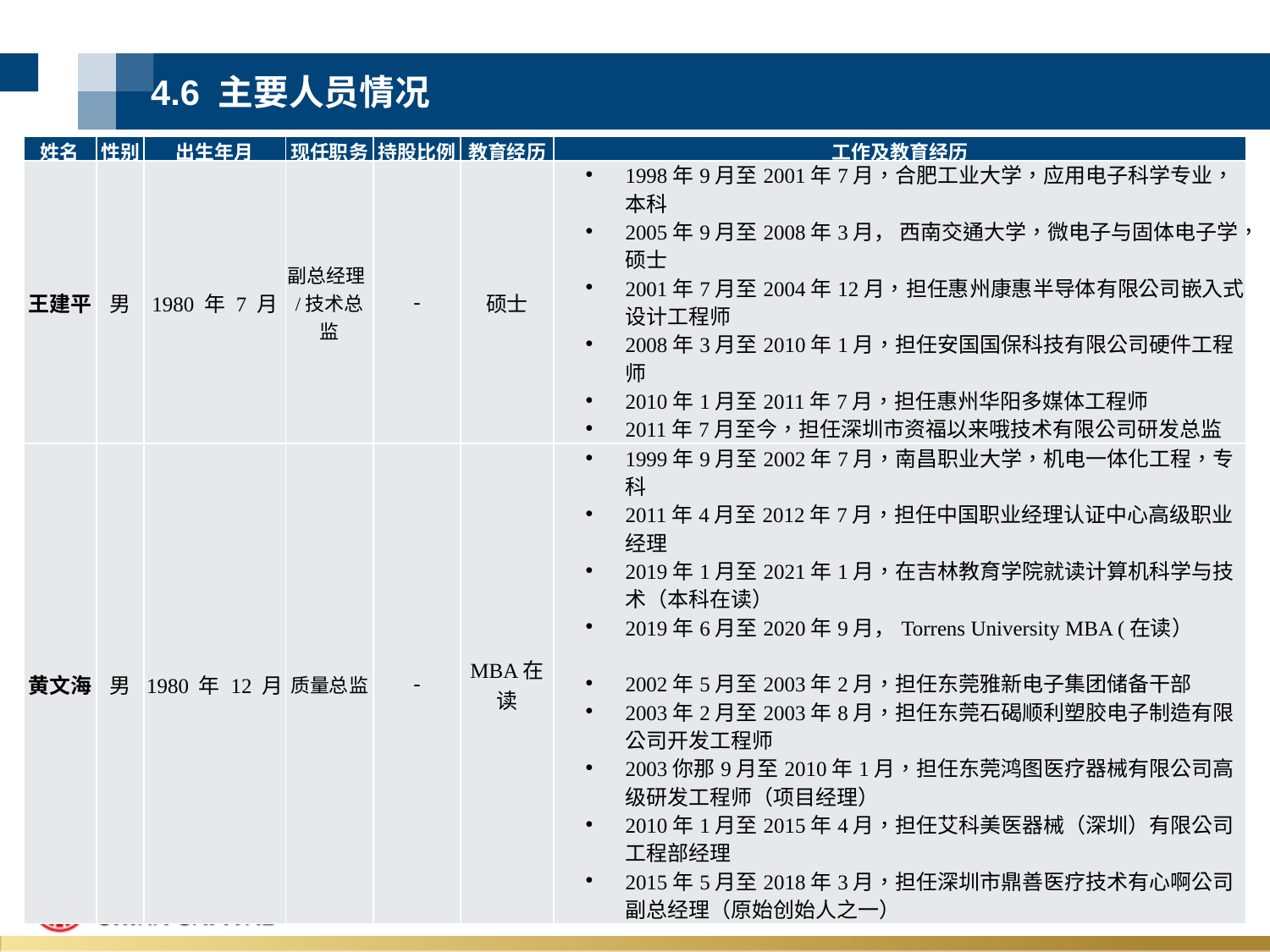

4.6 主要人员情况
| 姓名 | 性别 | 出生年月 | 现任职务 | 持股比例 | 教育经历 | 工作及教育经历 |
| --- | --- | --- | --- | --- | --- | --- |
| 王建平 | 男 | 1980 年 7 月 | 副总经理/技术总监 | - | 硕士 | 1998年9月至2001年7月，合肥工业大学，应用电子科学专业，本科 2005年9月至2008年3月， 西南交通大学，微电子与固体电子学，硕士 2001年7月至2004年12月，担任惠州康惠半导体有限公司嵌入式设计工程师 2008年3月至2010年1月，担任安国国保科技有限公司硬件工程师 2010年1月至2011年7月，担任惠州华阳多媒体工程师 2011年7月至今，担任深圳市资福以来哦技术有限公司研发总监 |
| 黄文海 | 男 | 1980 年 12 月 | 质量总监 | - | MBA在读 | 1999年9月至2002年7月，南昌职业大学，机电一体化工程，专科 2011年4月至2012年7月，担任中国职业经理认证中心高级职业经理 2019年1月至2021年1月，在吉林教育学院就读计算机科学与技术（本科在读） 2019年6月至2020年9月，Torrens University MBA (在读） 2002年5月至2003年2月，担任东莞雅新电子集团储备干部 2003年2月至2003年8月，担任东莞石碣顺利塑胶电子制造有限公司开发工程师 2003你那9月至2010年1月，担任东莞鸿图医疗器械有限公司高级研发工程师（项目经理） 2010年1月至2015年4月，担任艾科美医器械（深圳）有限公司工程部经理 2015年5月至2018年3月，担任深圳市鼎善医疗技术有心啊公司副总经理（原始创始人之一） |